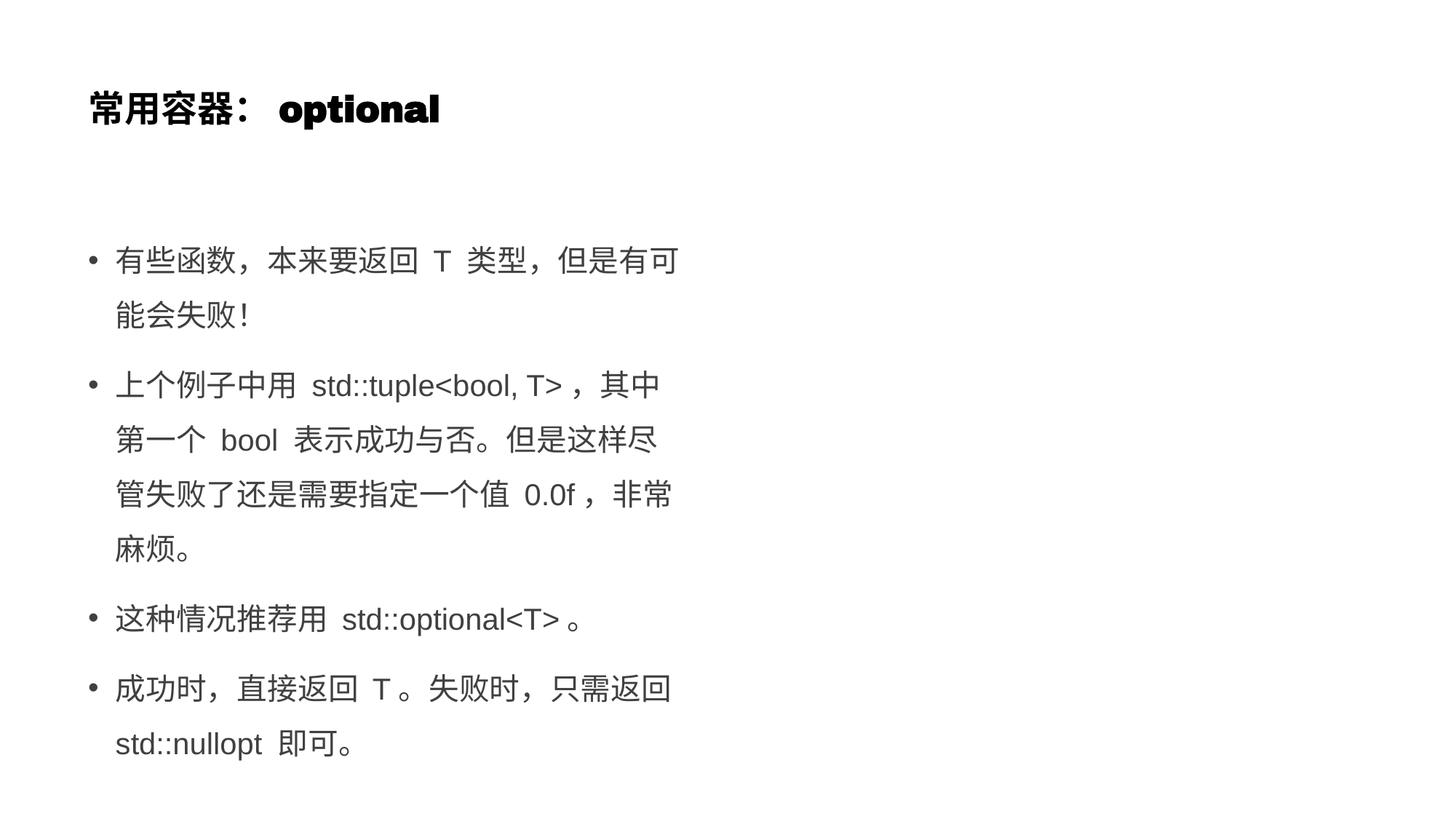

# 常用容器：optional
有些函数，本来要返回 T 类型，但是有可能会失败！
上个例子中用 std::tuple<bool, T>，其中第一个 bool 表示成功与否。但是这样尽管失败了还是需要指定一个值 0.0f，非常麻烦。
这种情况推荐用 std::optional<T>。
成功时，直接返回 T。失败时，只需返回 std::nullopt 即可。